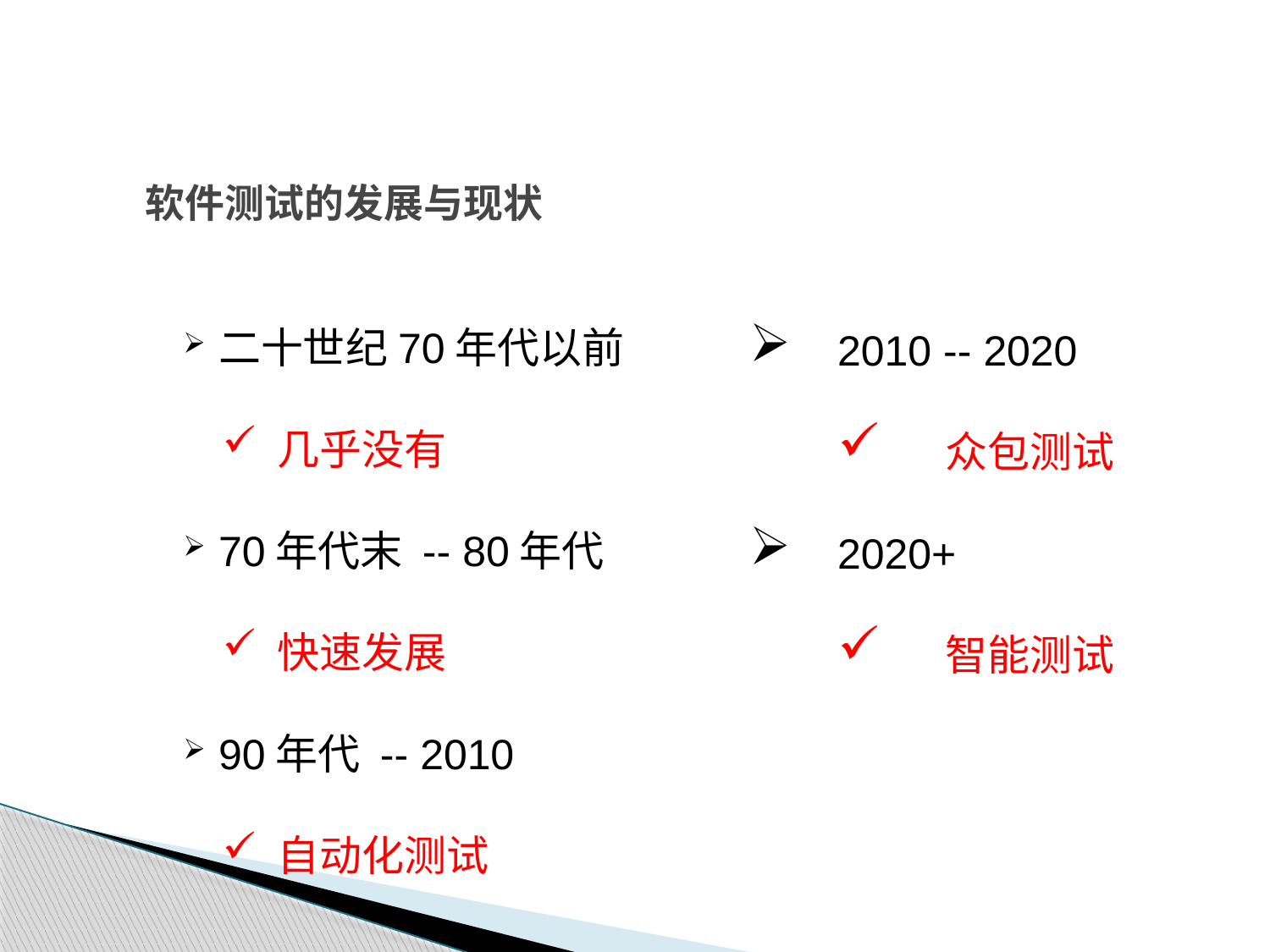

# 软件测试的发展与现状
01
二十世纪70年代以前
 几乎没有
70年代末 -- 80年代
 快速发展
90年代 -- 2010
 自动化测试
2010 -- 2020
 众包测试
2020+
 智能测试
48